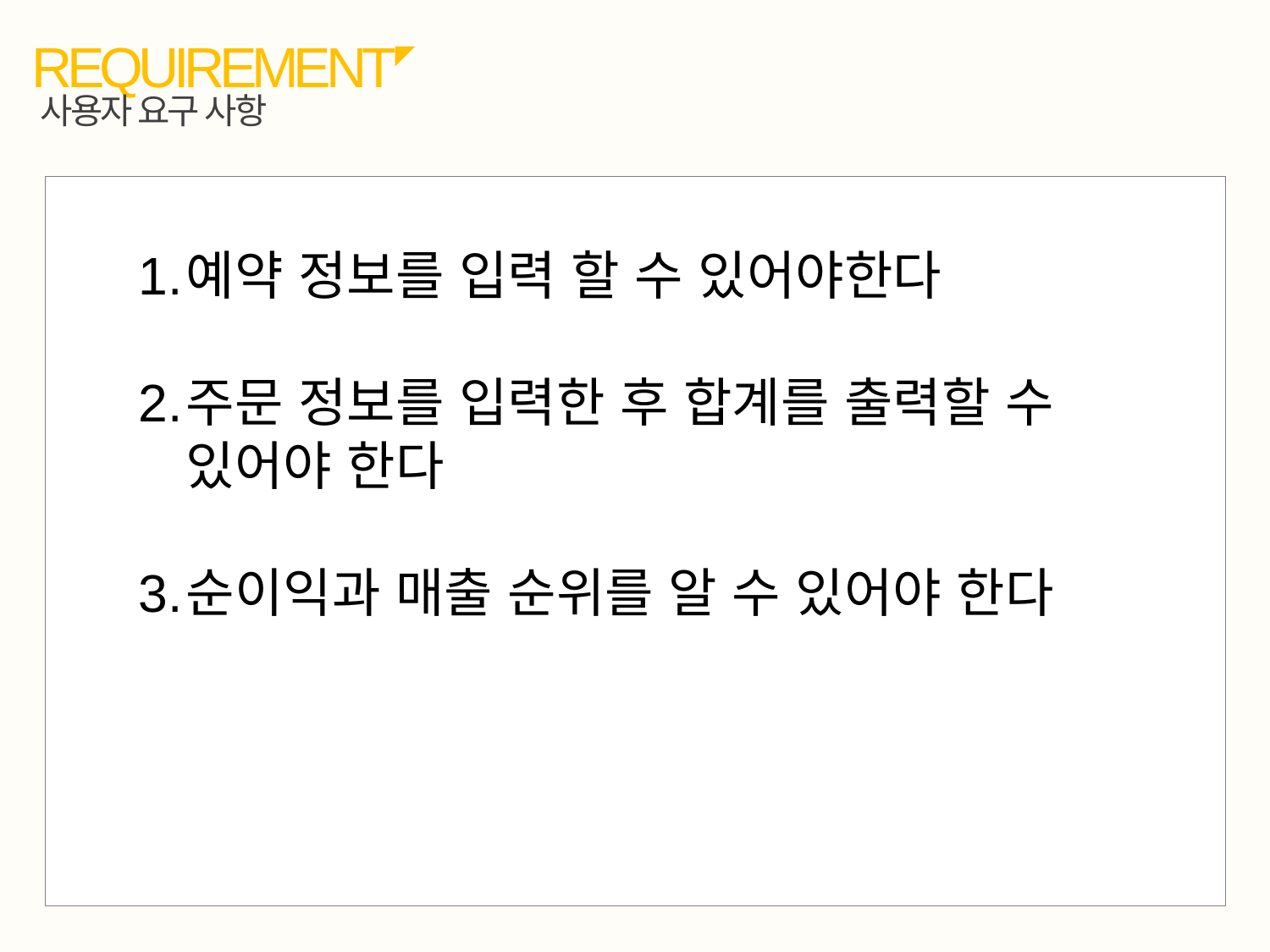

REQUIREMENT

사용자 요구 사항

예약 정보를 입력 할 수 있어야한다

주문 정보를 입력한 후 합계를 출력할 수 있어야 한다

순이익과 매출 순위를 알 수 있어야 한다